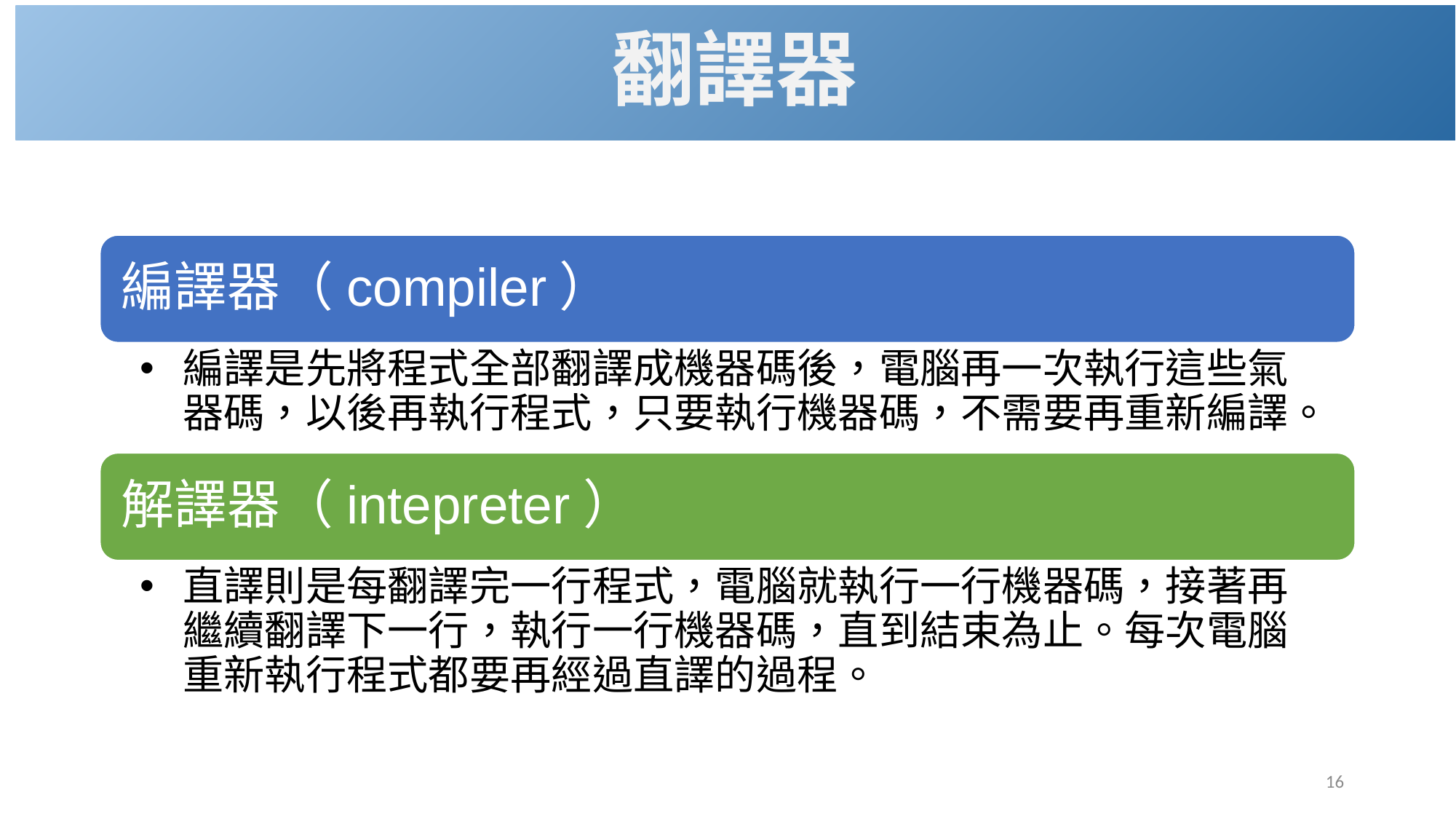

# 翻譯器

編譯器（compiler）

編譯是先將程式全部翻譯成機器碼後，電腦再一次執行這些氣器碼，以後再執行程式，只要執行機器碼，不需要再重新編譯。

解譯器（intepreter）

直譯則是每翻譯完一行程式，電腦就執行一行機器碼，接著再繼續翻譯下一行，執行一行機器碼，直到結束為止。每次電腦重新執行程式都要再經過直譯的過程。
16